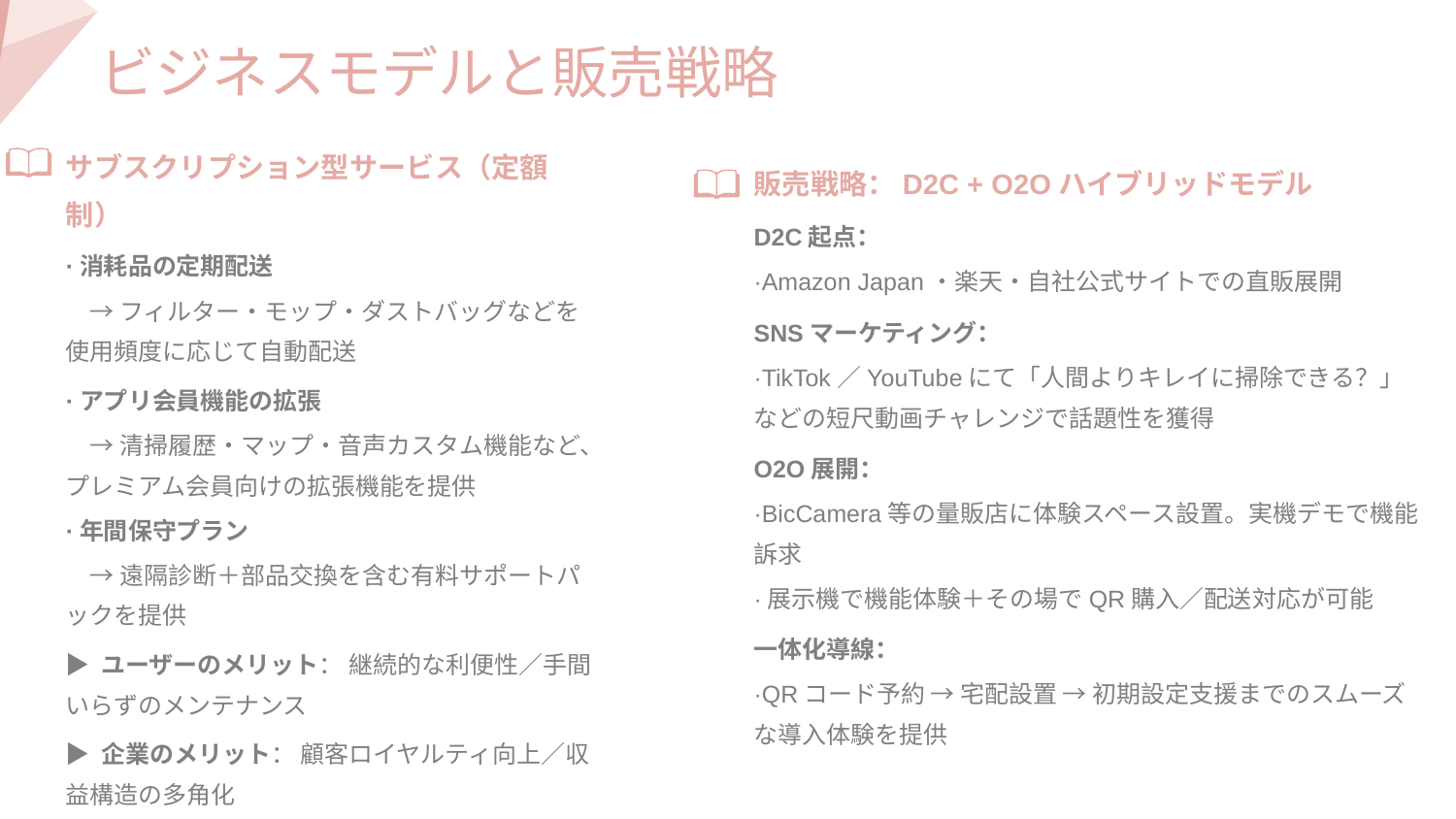

ビジネスモデルと販売戦略
サブスクリプション型サービス（定額制）
·消耗品の定期配送
　→ フィルター・モップ・ダストバッグなどを使用頻度に応じて自動配送
·アプリ会員機能の拡張
　→ 清掃履歴・マップ・音声カスタム機能など、プレミアム会員向けの拡張機能を提供
·年間保守プラン
　→ 遠隔診断＋部品交換を含む有料サポートパックを提供
▶ ユーザーのメリット： 継続的な利便性／手間いらずのメンテナンス
▶ 企業のメリット： 顧客ロイヤルティ向上／収益構造の多角化
販売戦略：D2C + O2Oハイブリッドモデル
D2C起点：
·Amazon Japan・楽天・自社公式サイトでの直販展開
SNSマーケティング：
·TikTok／YouTubeにて「人間よりキレイに掃除できる？」などの短尺動画チャレンジで話題性を獲得
O2O展開：
·BicCamera等の量販店に体験スペース設置。実機デモで機能訴求
·展示機で機能体験＋その場でQR購入／配送対応が可能
一体化導線：
·QRコード予約 → 宅配設置 → 初期設定支援までのスムーズな導入体験を提供